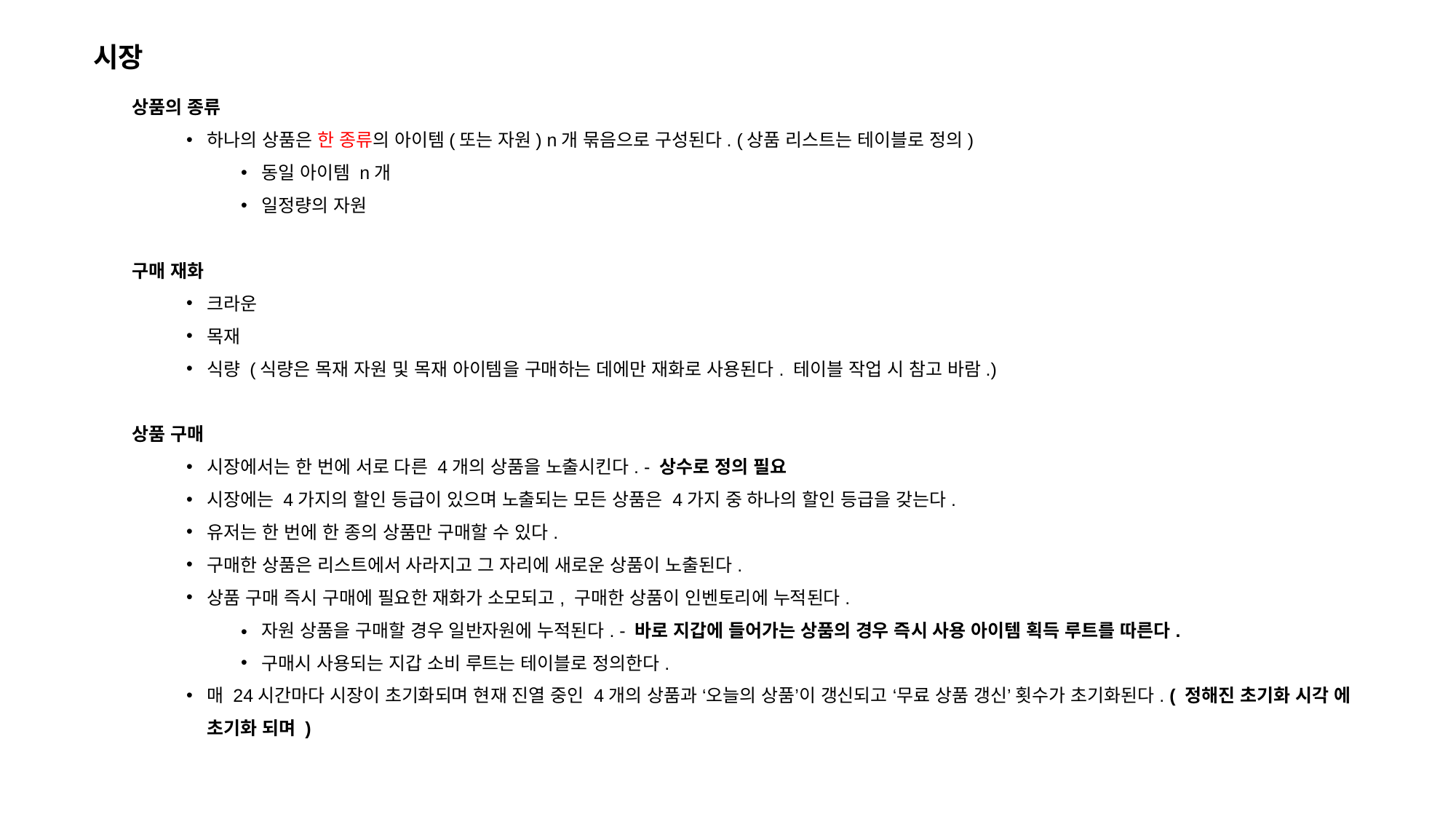

시장
상품의 종류
하나의 상품은 한 종류의 아이템(또는 자원) n개 묶음으로 구성된다. (상품 리스트는 테이블로 정의)
동일 아이템 n개
일정량의 자원

구매 재화
크라운
목재
식량 (식량은 목재 자원 및 목재 아이템을 구매하는 데에만 재화로 사용된다. 테이블 작업 시 참고 바람.)

상품 구매
시장에서는 한 번에 서로 다른 4개의 상품을 노출시킨다. - 상수로 정의 필요
시장에는 4가지의 할인 등급이 있으며 노출되는 모든 상품은 4가지 중 하나의 할인 등급을 갖는다.
유저는 한 번에 한 종의 상품만 구매할 수 있다.
구매한 상품은 리스트에서 사라지고 그 자리에 새로운 상품이 노출된다.
상품 구매 즉시 구매에 필요한 재화가 소모되고, 구매한 상품이 인벤토리에 누적된다.
자원 상품을 구매할 경우 일반자원에 누적된다. - 바로 지갑에 들어가는 상품의 경우 즉시 사용 아이템 획득 루트를 따른다.
구매시 사용되는 지갑 소비 루트는 테이블로 정의한다.
매 24시간마다 시장이 초기화되며 현재 진열 중인 4개의 상품과 ‘오늘의 상품’이 갱신되고 ‘무료 상품 갱신’ 횟수가 초기화된다. ( 정해진 초기화 시각 에 초기화 되며 )